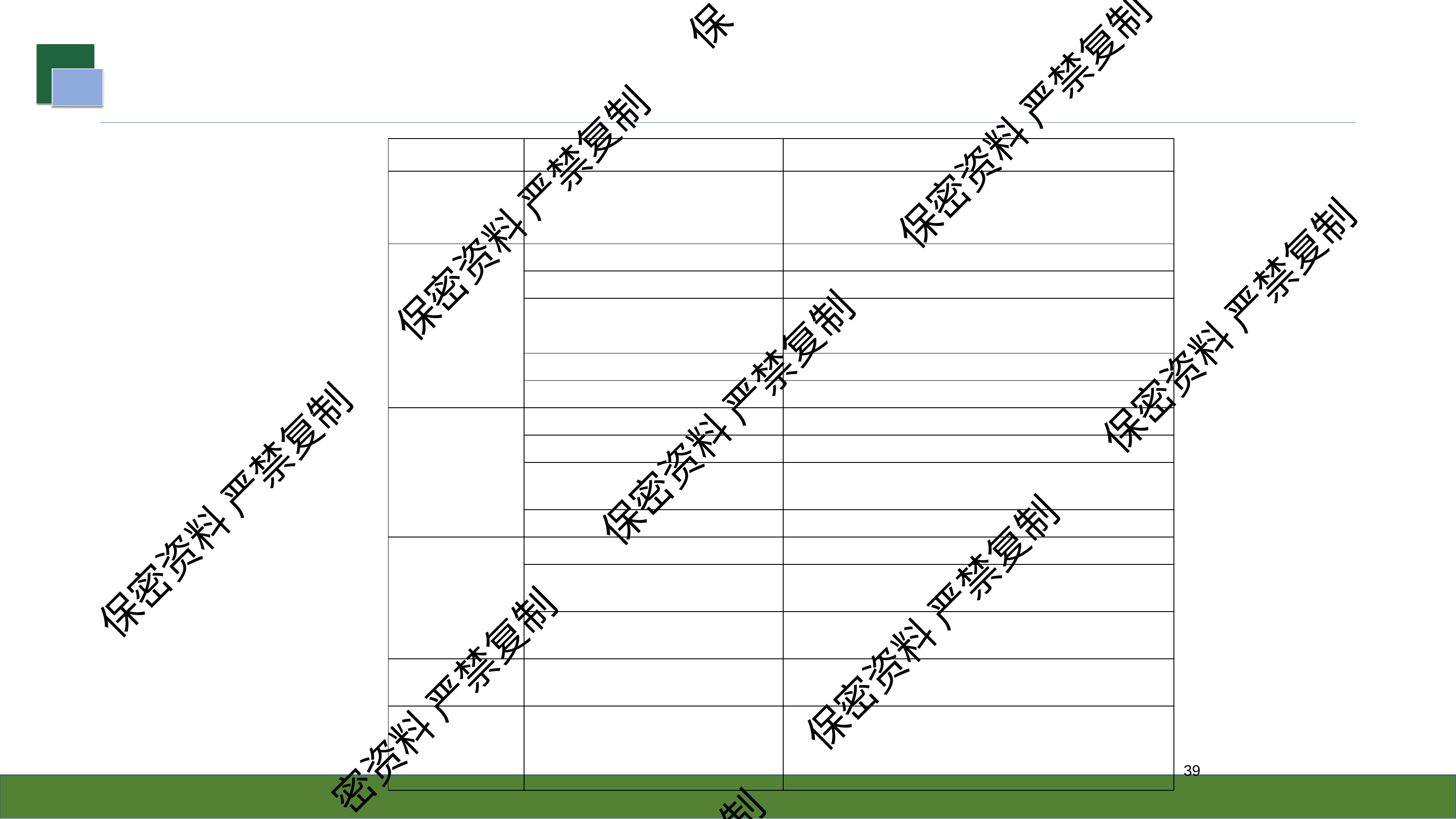

保

保密资料 严禁复制

保密资料 严禁复制

保密资料 严禁复制

保密资料 严禁复制

保密资料 严禁复制

保密资料 严禁复制

密资料 严禁复制

39

制